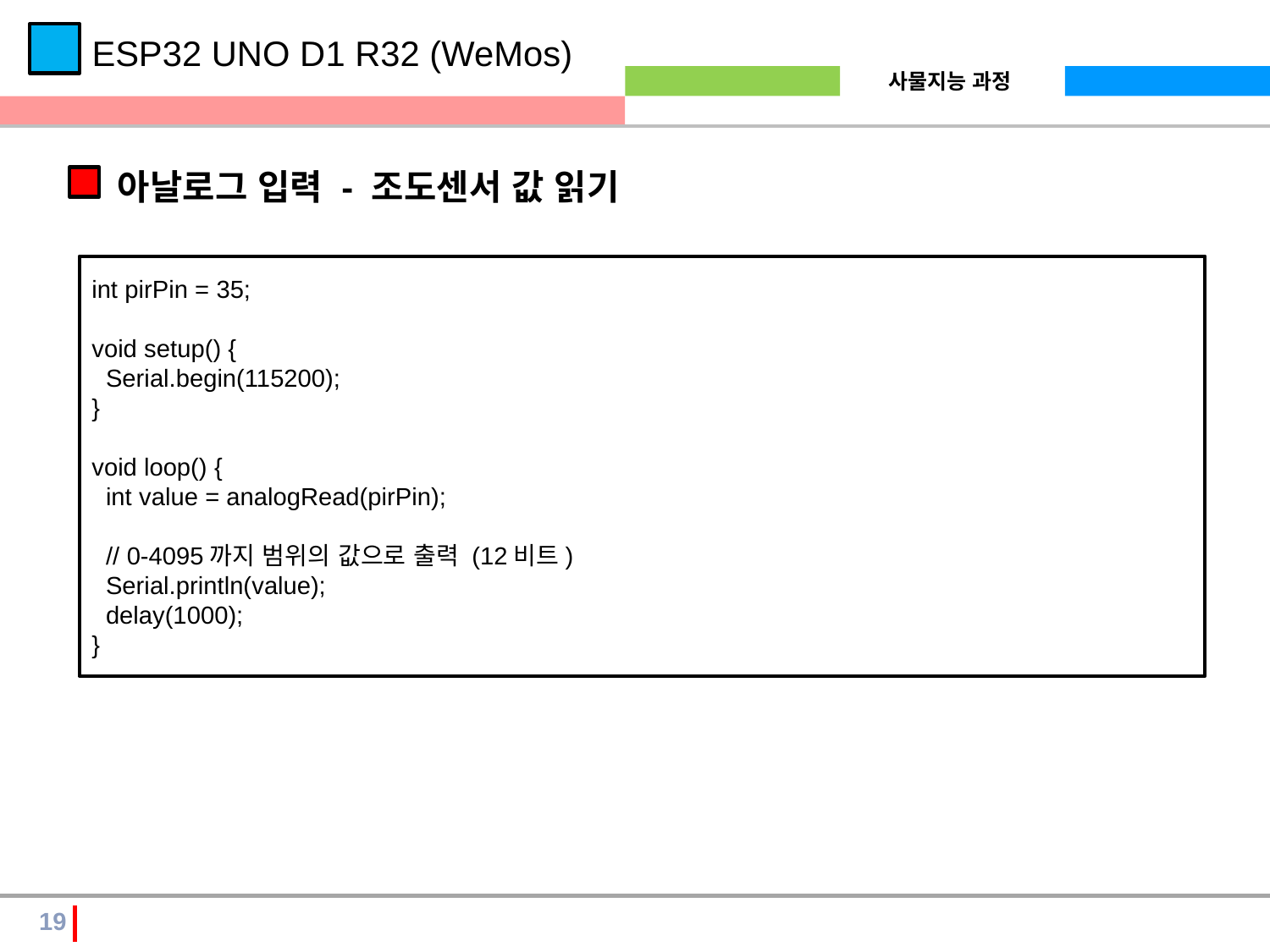

ESP32 UNO D1 R32 (WeMos)
아날로그 입력 - 조도센서 값 읽기

int pirPin = 35;

void setup() {
  Serial.begin(115200);
}

void loop() {
  int value = analogRead(pirPin);

  // 0-4095까지 범위의 값으로 출력 (12비트)
  Serial.println(value);
  delay(1000);
}
19